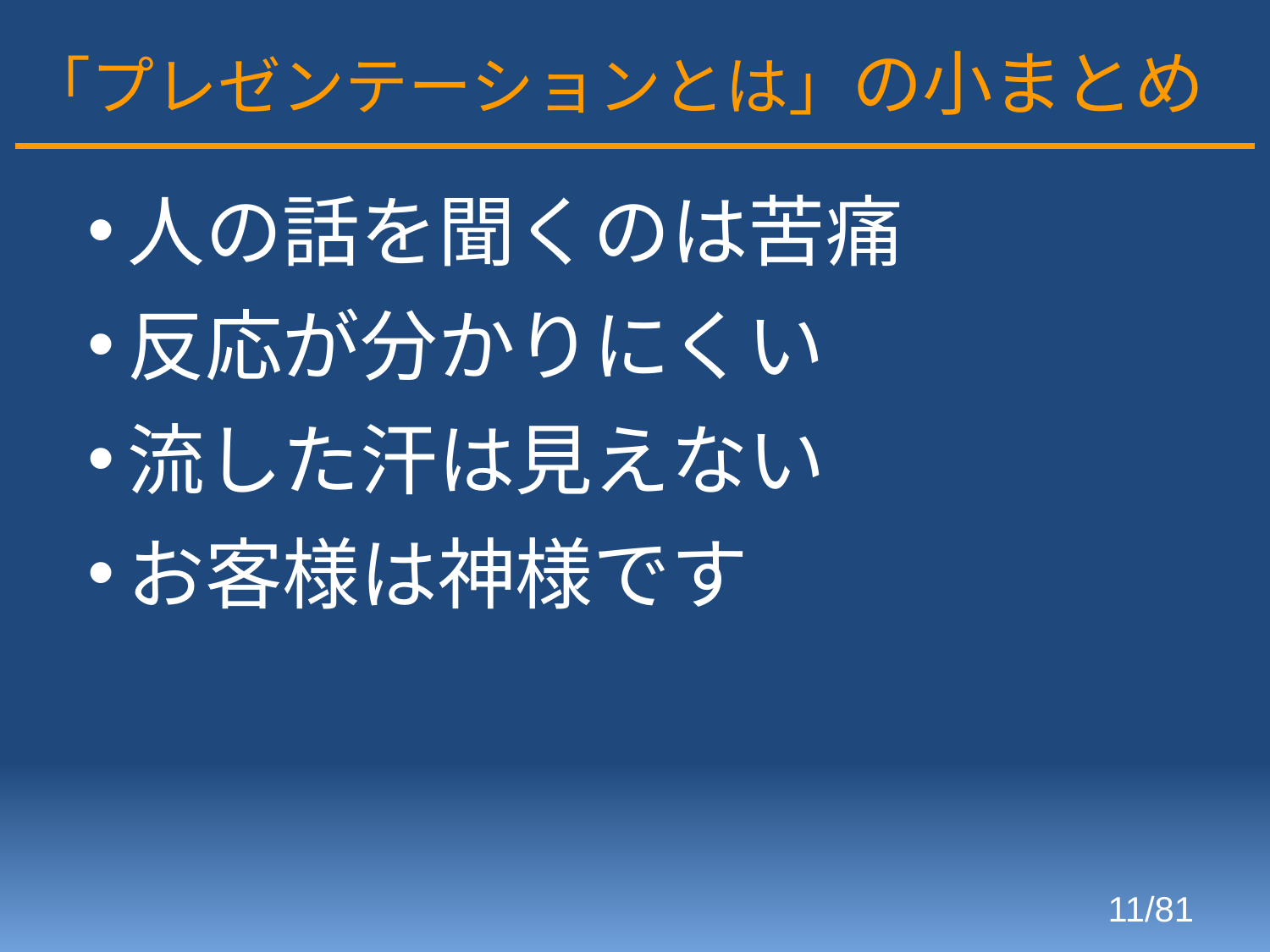

# 「プレゼンテーションとは」の小まとめ
人の話を聞くのは苦痛
反応が分かりにくい
流した汗は見えない
お客様は神様です
11/81